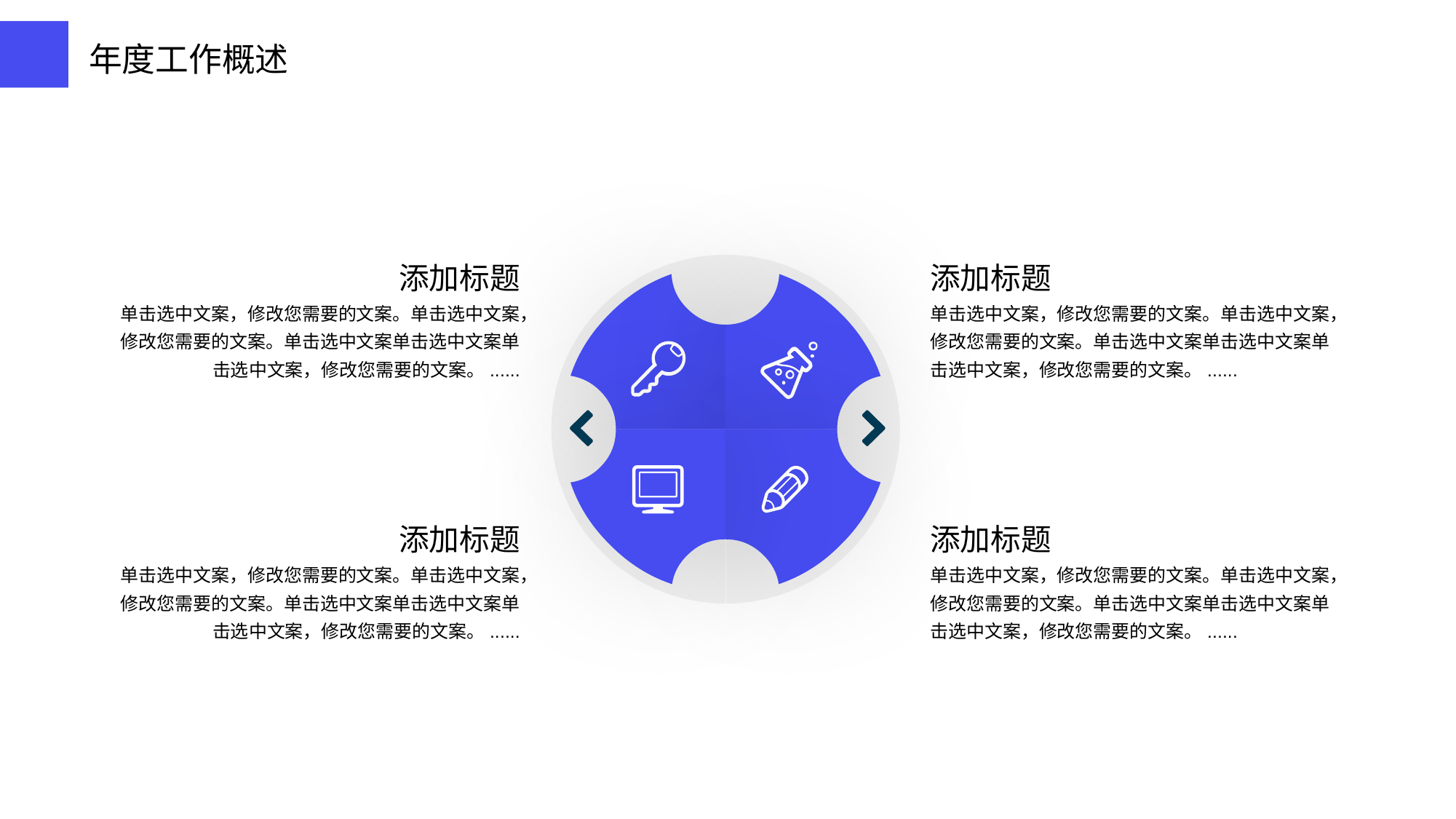

年度工作概述
添加标题
单击选中文案，修改您需要的文案。单击选中文案，修改您需要的文案。单击选中文案单击选中文案单击选中文案，修改您需要的文案。......
添加标题
单击选中文案，修改您需要的文案。单击选中文案，修改您需要的文案。单击选中文案单击选中文案单击选中文案，修改您需要的文案。......

添加标题
单击选中文案，修改您需要的文案。单击选中文案，修改您需要的文案。单击选中文案单击选中文案单击选中文案，修改您需要的文案。......
添加标题
单击选中文案，修改您需要的文案。单击选中文案，修改您需要的文案。单击选中文案单击选中文案单击选中文案，修改您需要的文案。......